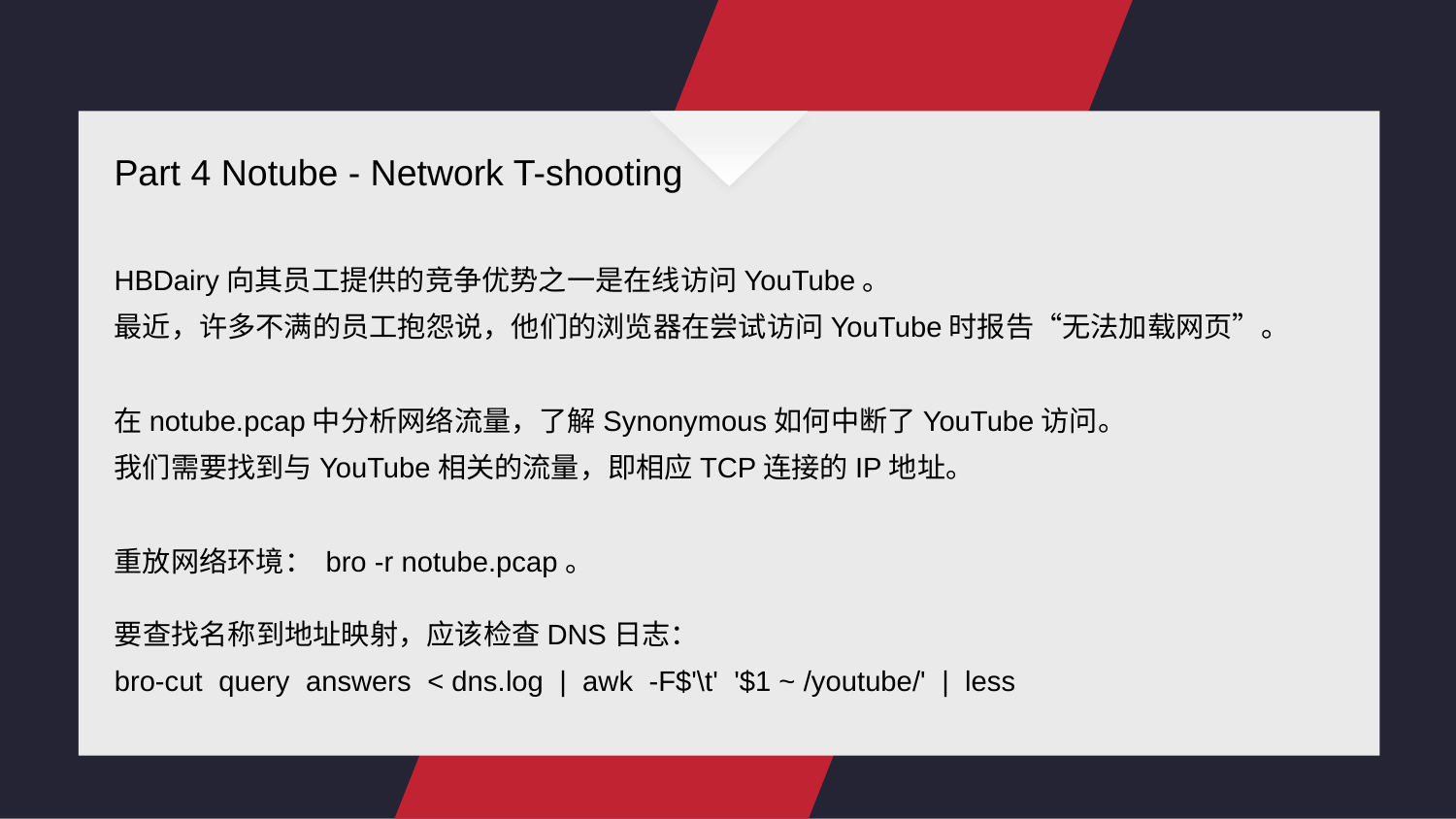

Part 4 Notube - Network T-shooting

HBDairy向其员工提供的竞争优势之一是在线访问YouTube。
最近，许多不满的员工抱怨说，他们的浏览器在尝试访问YouTube时报告“无法加载网页”。

在notube.pcap中分析网络流量，了解Synonymous如何中断了YouTube访问。
我们需要找到与YouTube相关的流量，即相应TCP连接的IP地址。

重放网络环境： bro -r notube.pcap。

要查找名称到地址映射，应该检查DNS日志：
bro-cut  query  answers  < dns.log  |  awk  -F$'\t'  '$1 ~ /youtube/'  |  less